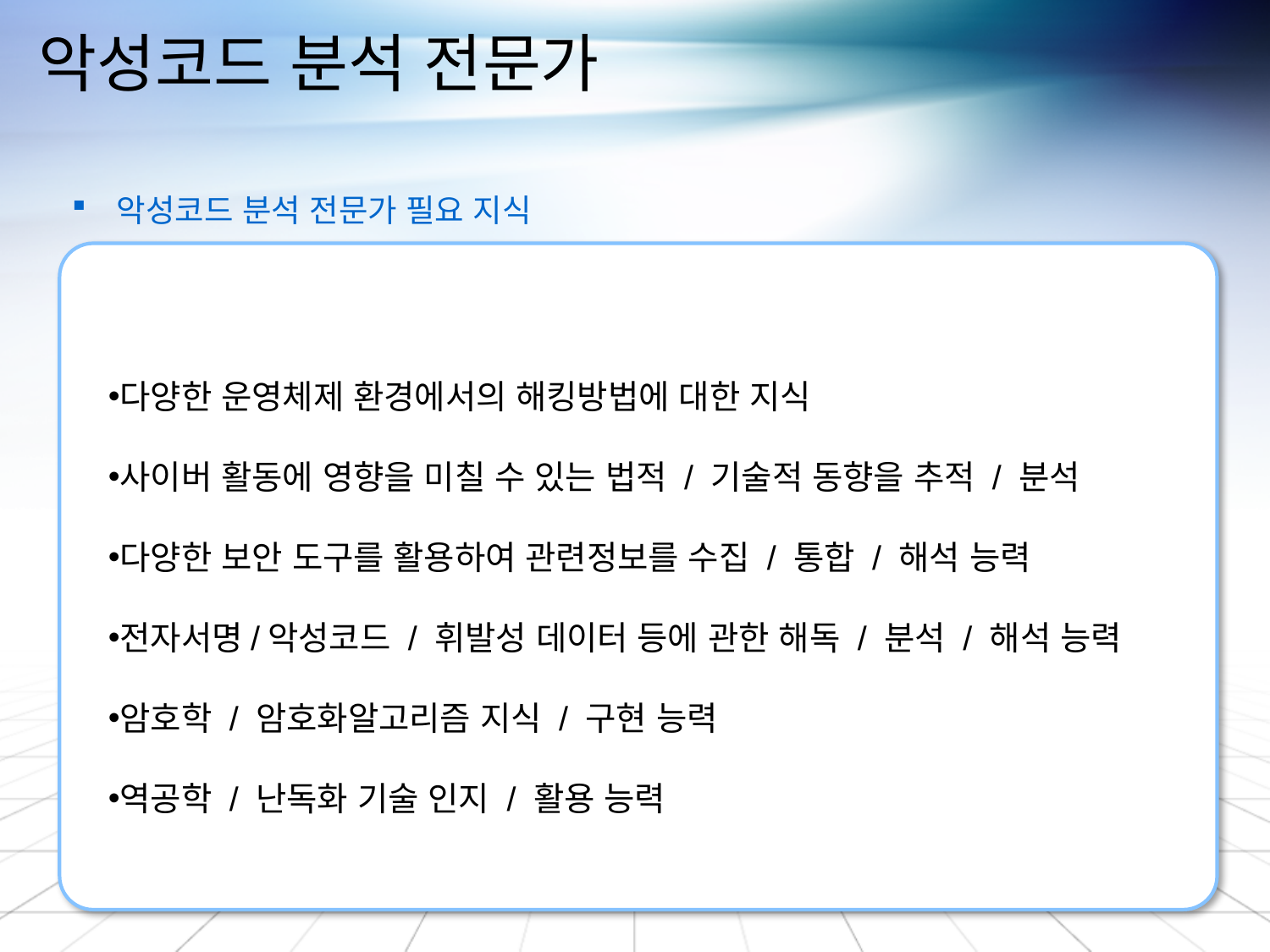

# 악성코드 분석 전문가
 악성코드 분석 전문가 필요 지식

다양한 운영체제 환경에서의 해킹방법에 대한 지식
사이버 활동에 영향을 미칠 수 있는 법적 / 기술적 동향을 추적 / 분석
다양한 보안 도구를 활용하여 관련정보를 수집 / 통합 / 해석 능력
전자서명/악성코드 / 휘발성 데이터 등에 관한 해독 / 분석 / 해석 능력
암호학 / 암호화알고리즘 지식 / 구현 능력
역공학 / 난독화 기술 인지 / 활용 능력